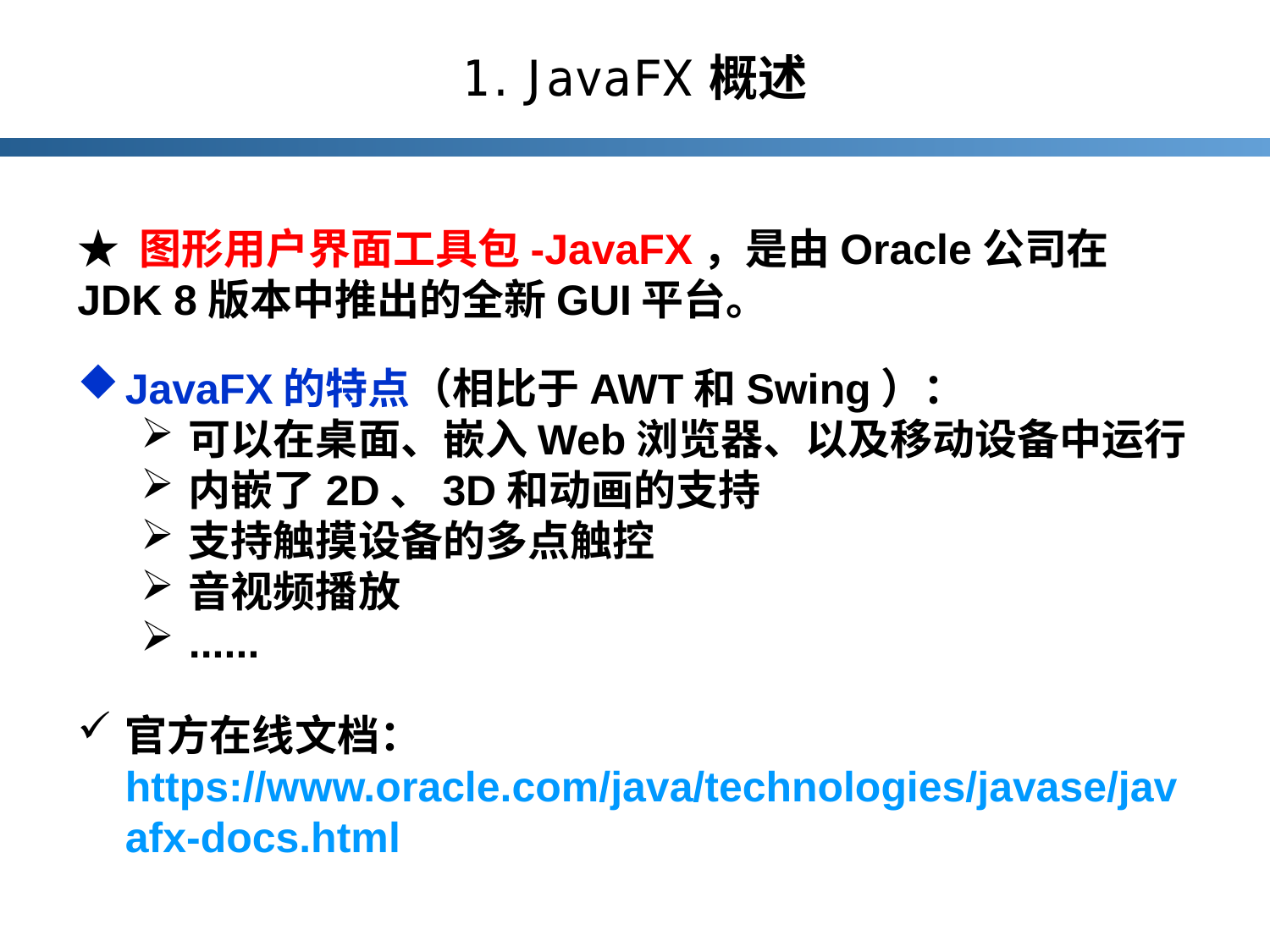

# 1. JavaFX概述

★ 图形用户界面工具包-JavaFX，是由Oracle公司在JDK 8版本中推出的全新GUI平台。

JavaFX的特点（相比于AWT和Swing）：
可以在桌面、嵌入Web浏览器、以及移动设备中运行
内嵌了2D、3D和动画的支持
支持触摸设备的多点触控
音视频播放
......

官方在线文档： https://www.oracle.com/java/technologies/javase/javafx-docs.html